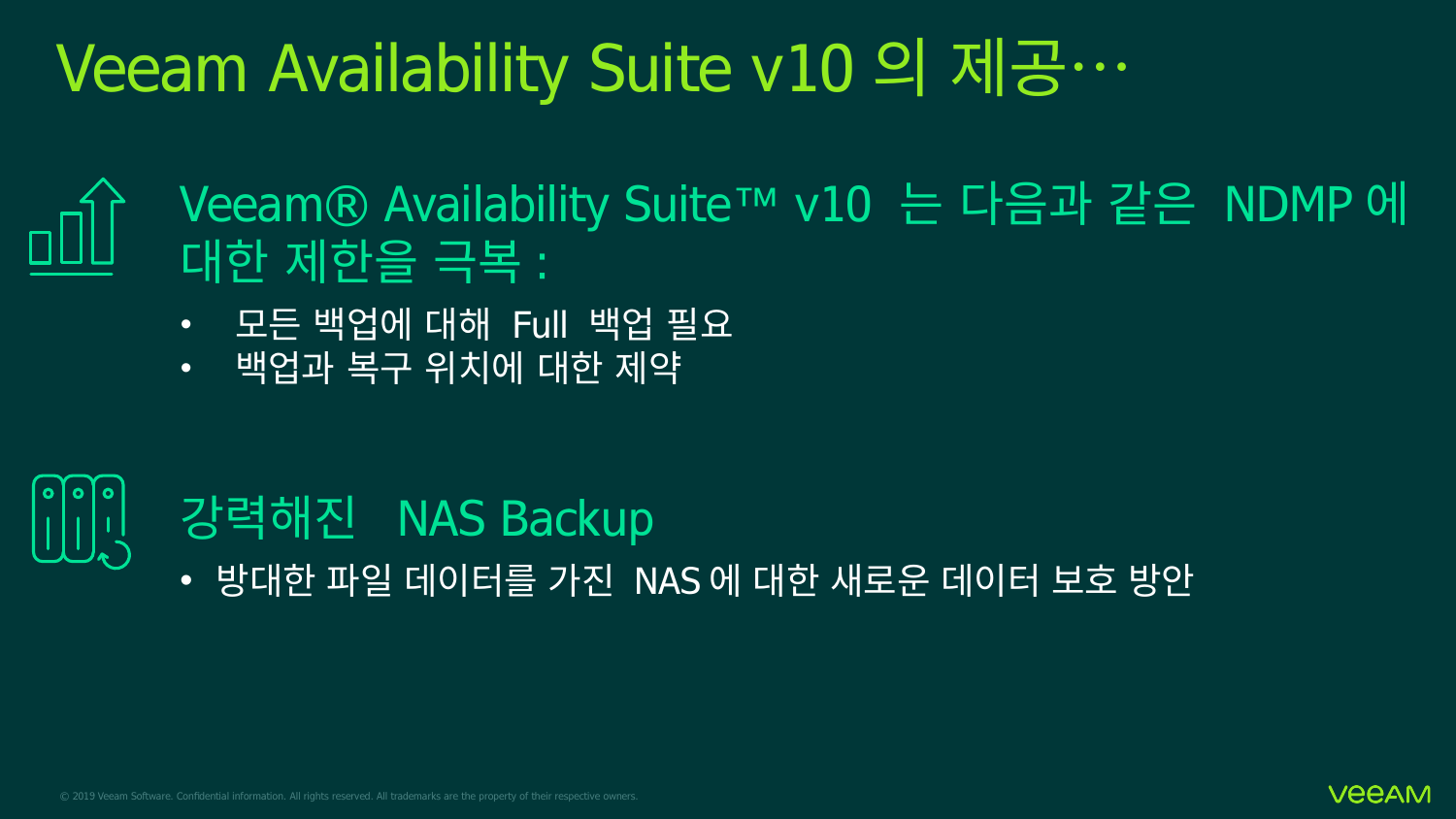

# Veeam Availability Suite v10의 제공…
Veeam® Availability Suite™ v10 는 다음과 같은 NDMP에 대한 제한을 극복:
모든 백업에 대해 Full 백업 필요
백업과 복구 위치에 대한 제약

강력해진  NAS Backup
방대한 파일 데이터를 가진 NAS에 대한 새로운 데이터 보호 방안